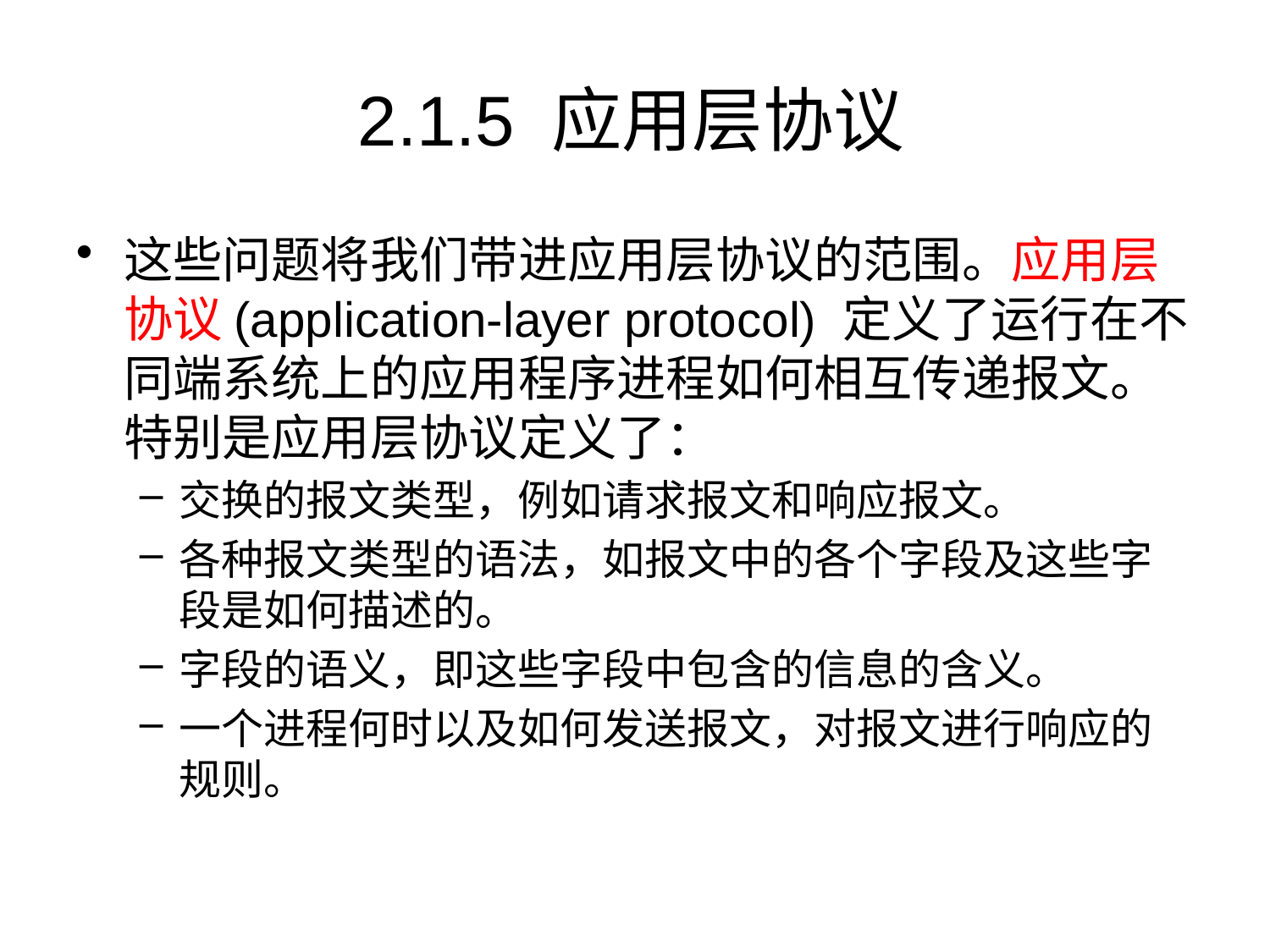

# 2.1.5 应用层协议
这些问题将我们带进应用层协议的范围。应用层协议(application-layer protocol) 定义了运行在不同端系统上的应用程序进程如何相互传递报文。特别是应用层协议定义了：
交换的报文类型，例如请求报文和响应报文。
各种报文类型的语法，如报文中的各个字段及这些字段是如何描述的。
字段的语义，即这些字段中包含的信息的含义。
一个进程何时以及如何发送报文，对报文进行响应的规则。